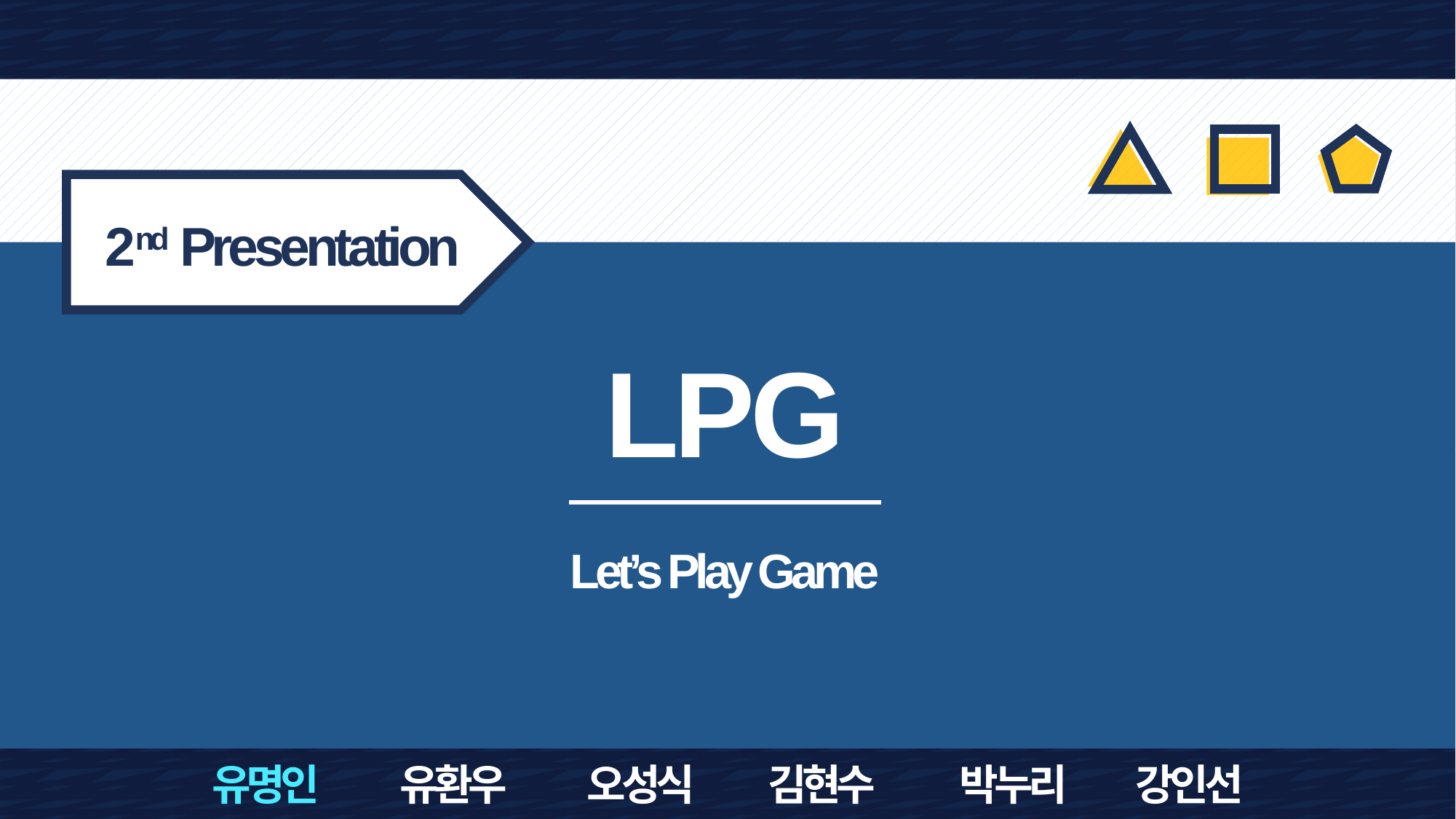

2nd Presentation

LPG

Let’s Play Game
유명인           유환우           오성식          김현수           박누리          강인선